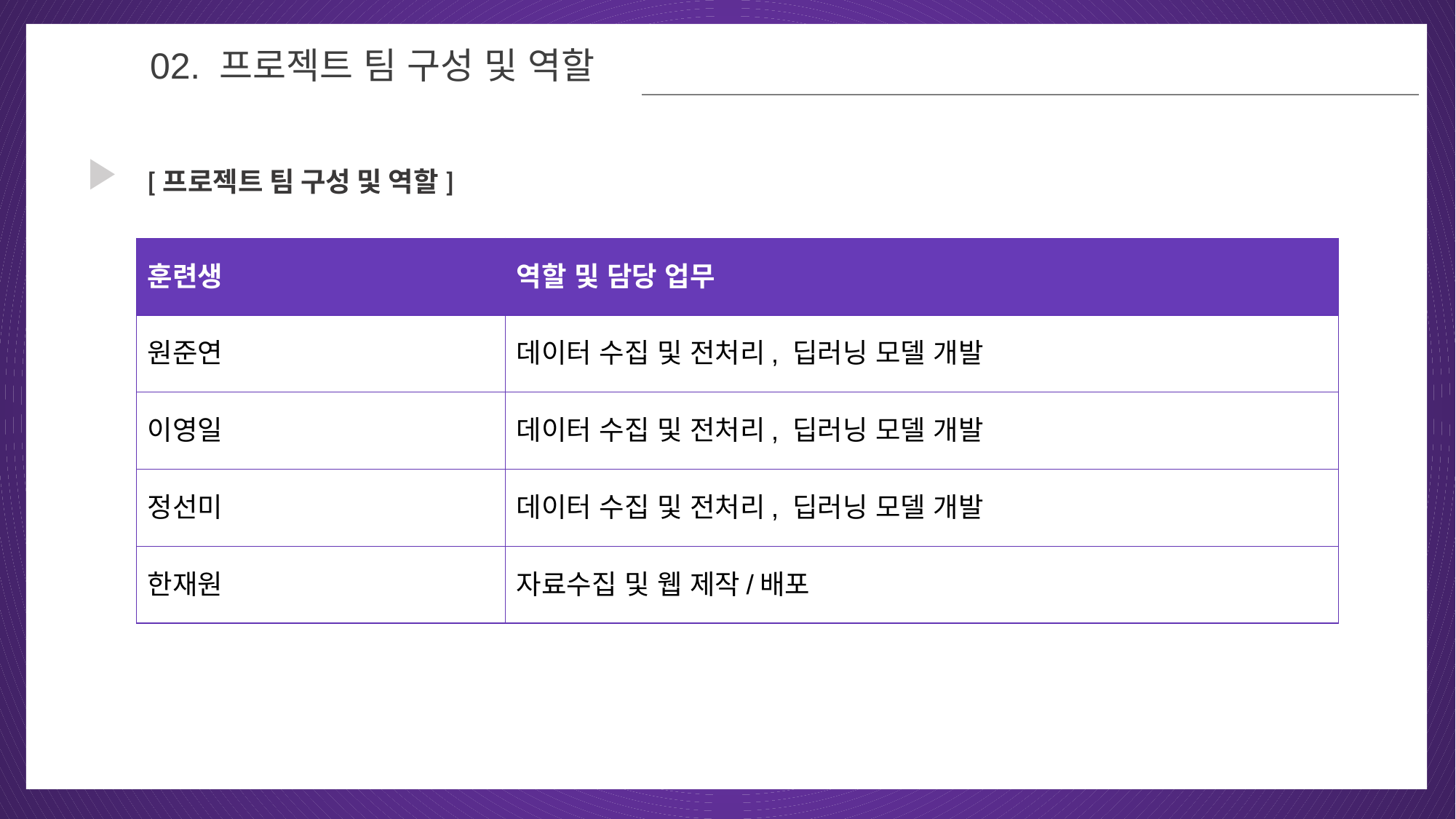

02

02. 프로젝트 팀 구성 및 역할
▶
[프로젝트 팀 구성 및 역할]
| 훈련생 | 역할 및 담당 업무 |
| --- | --- |
| 원준연 | 데이터 수집 및 전처리, 딥러닝 모델 개발 |
| 이영일 | 데이터 수집 및 전처리, 딥러닝 모델 개발 |
| 정선미 | 데이터 수집 및 전처리, 딥러닝 모델 개발 |
| 한재원 | 자료수집 및 웹 제작/배포 |